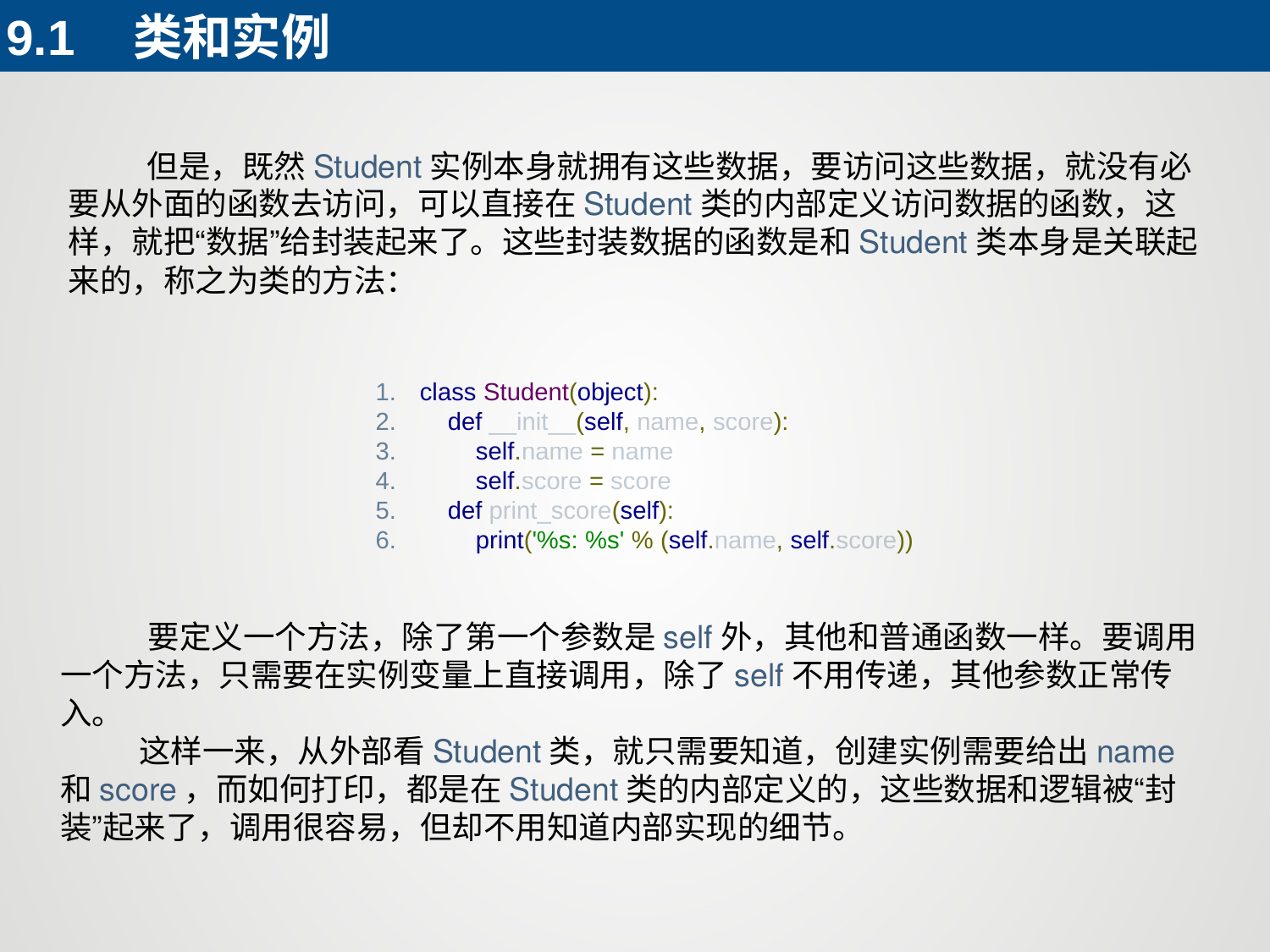

9.1	类和实例
        但是，既然Student实例本身就拥有这些数据，要访问这些数据，就没有必要从外面的函数去访问，可以直接在Student类的内部定义访问数据的函数，这样，就把“数据”给封装起来了。这些封装数据的函数是和Student类本身是关联起来的，称之为类的方法：
class Student(object):
    def __init__(self, name, score):
        self.name = name
        self.score = score
    def print_score(self):
        print('%s: %s' % (self.name, self.score))
         要定义一个方法，除了第一个参数是self外，其他和普通函数一样。要调用一个方法，只需要在实例变量上直接调用，除了self不用传递，其他参数正常传入。
        这样一来，从外部看Student类，就只需要知道，创建实例需要给出name和score，而如何打印，都是在Student类的内部定义的，这些数据和逻辑被“封装”起来了，调用很容易，但却不用知道内部实现的细节。